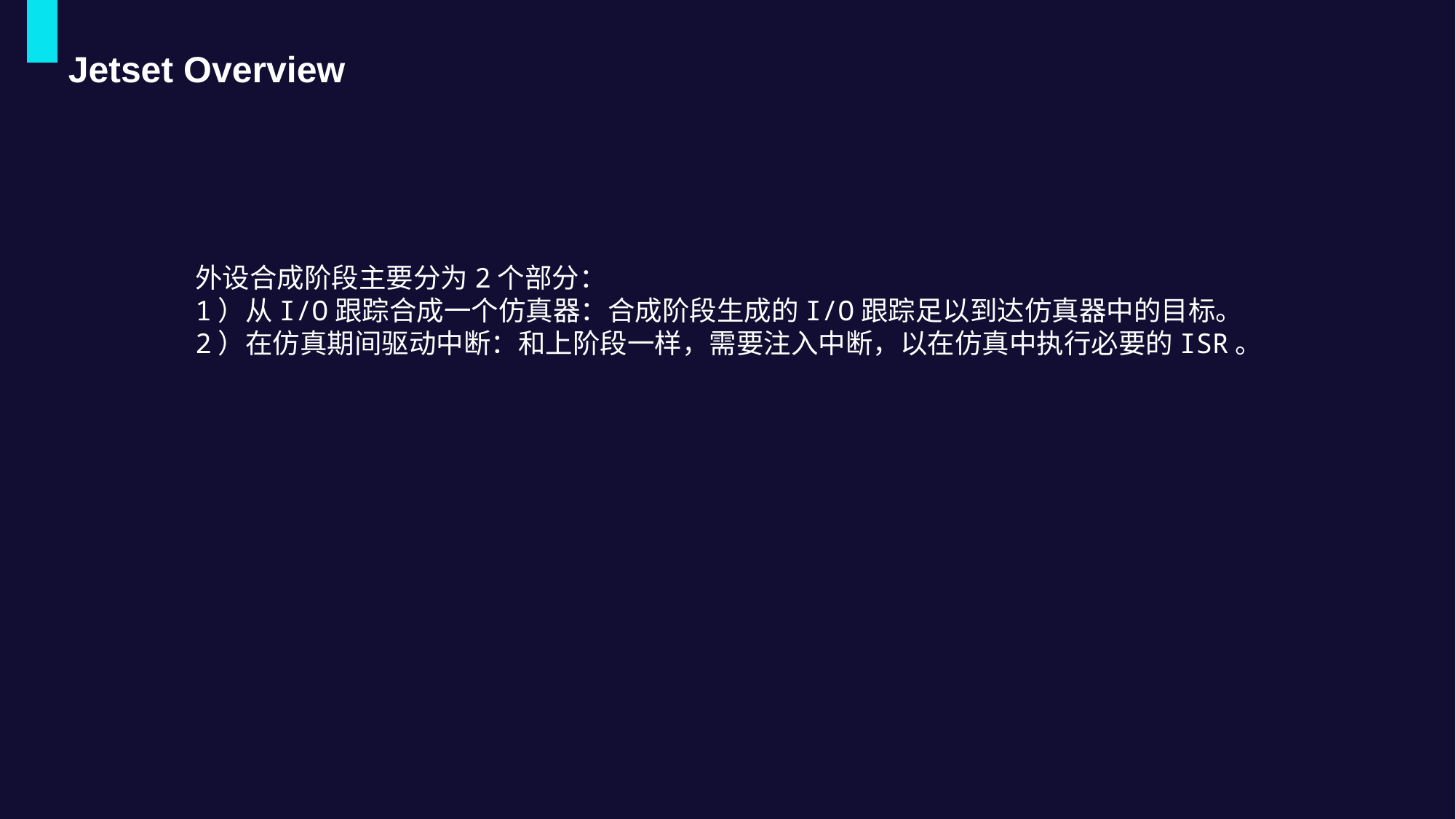

Jetset Overview

外设合成阶段主要分为2个部分：
1）从I/O跟踪合成一个仿真器：合成阶段生成的I/O跟踪足以到达仿真器中的目标。
2）在仿真期间驱动中断：和上阶段一样，需要注入中断，以在仿真中执行必要的ISR。